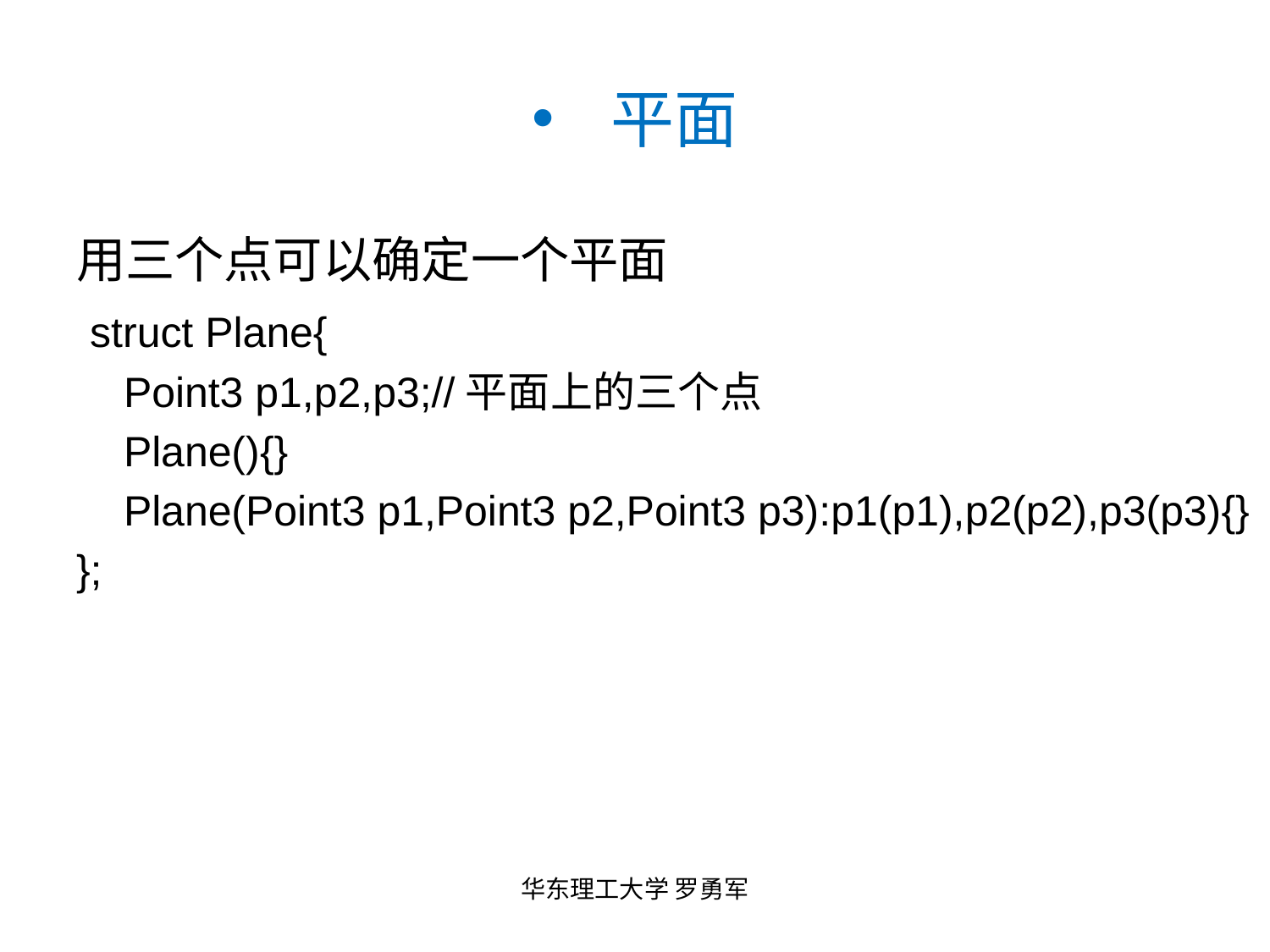

# 平面
用三个点可以确定一个平面
 struct Plane{
    Point3 p1,p2,p3;//平面上的三个点
    Plane(){}
    Plane(Point3 p1,Point3 p2,Point3 p3):p1(p1),p2(p2),p3(p3){}
};

华东理工大学 罗勇军